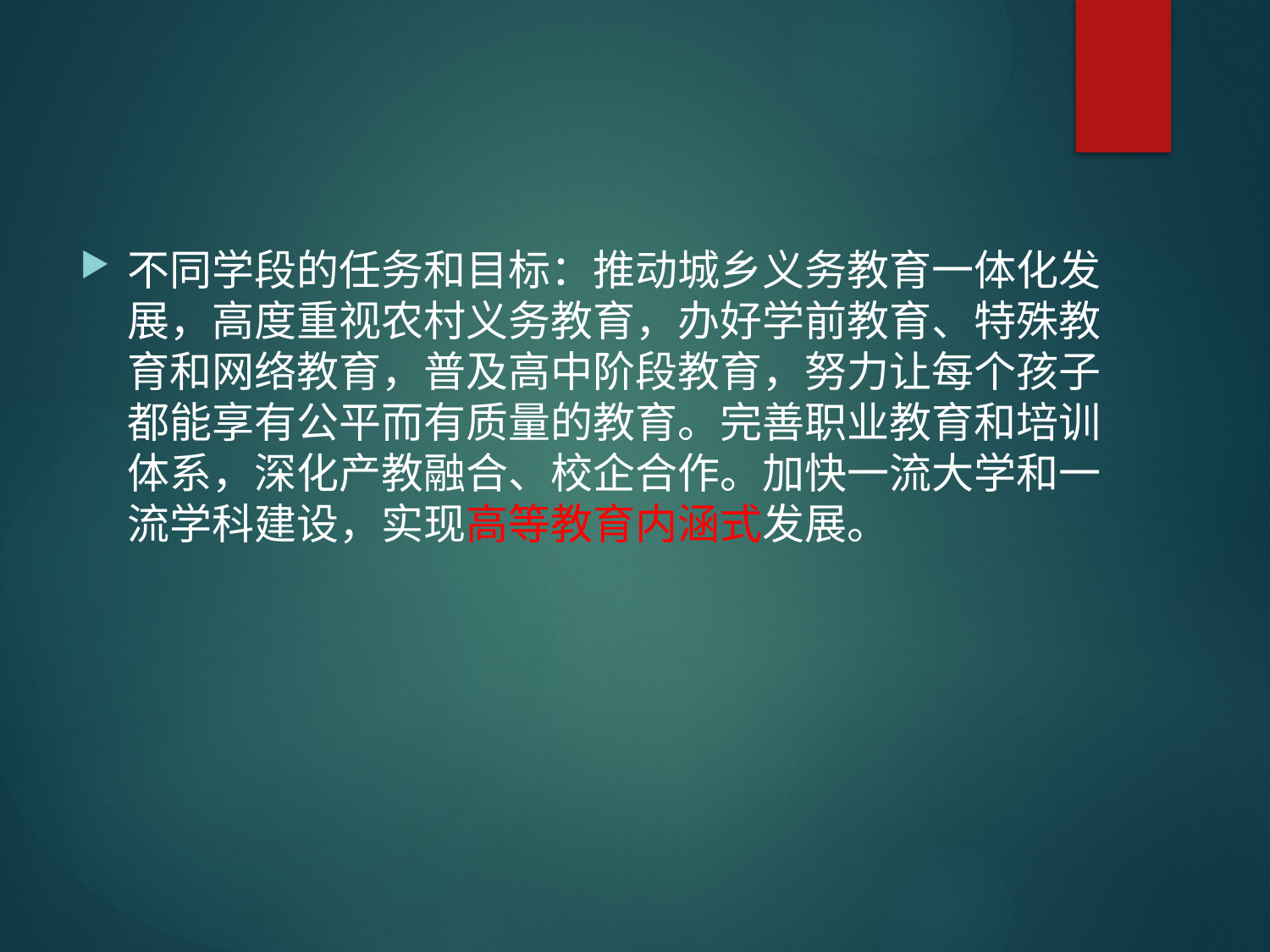

#
不同学段的任务和目标：推动城乡义务教育一体化发展，高度重视农村义务教育，办好学前教育、特殊教育和网络教育，普及高中阶段教育，努力让每个孩子都能享有公平而有质量的教育。完善职业教育和培训体系，深化产教融合、校企合作。加快一流大学和一流学科建设，实现高等教育内涵式发展。